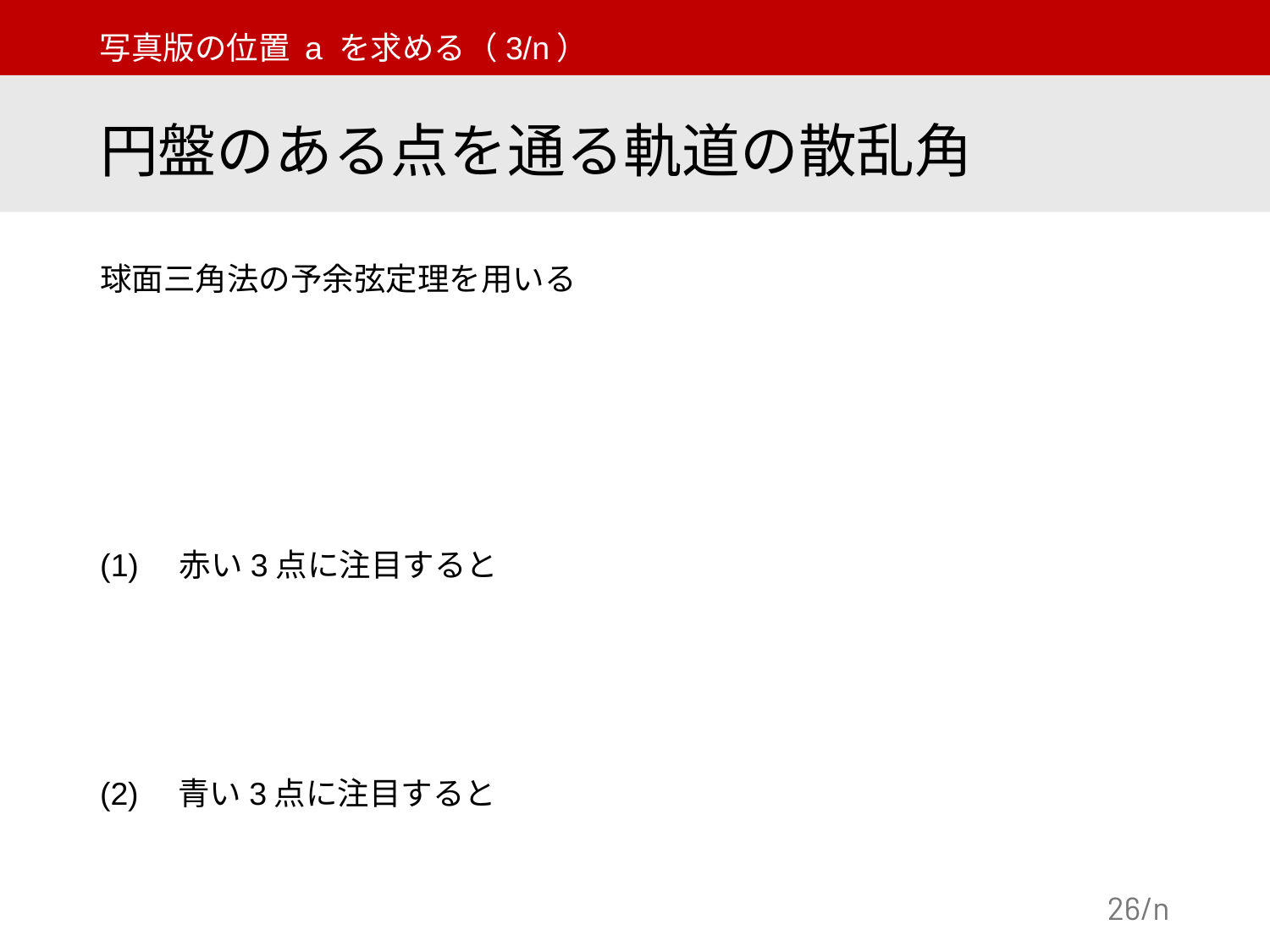

写真版の位置 a を求める（3/n）

円盤のある点を通る軌道の散乱角
球面三角法の予余弦定理を用いる

　赤い3点に注目すると

(2)　青い3点に注目すると

26/n